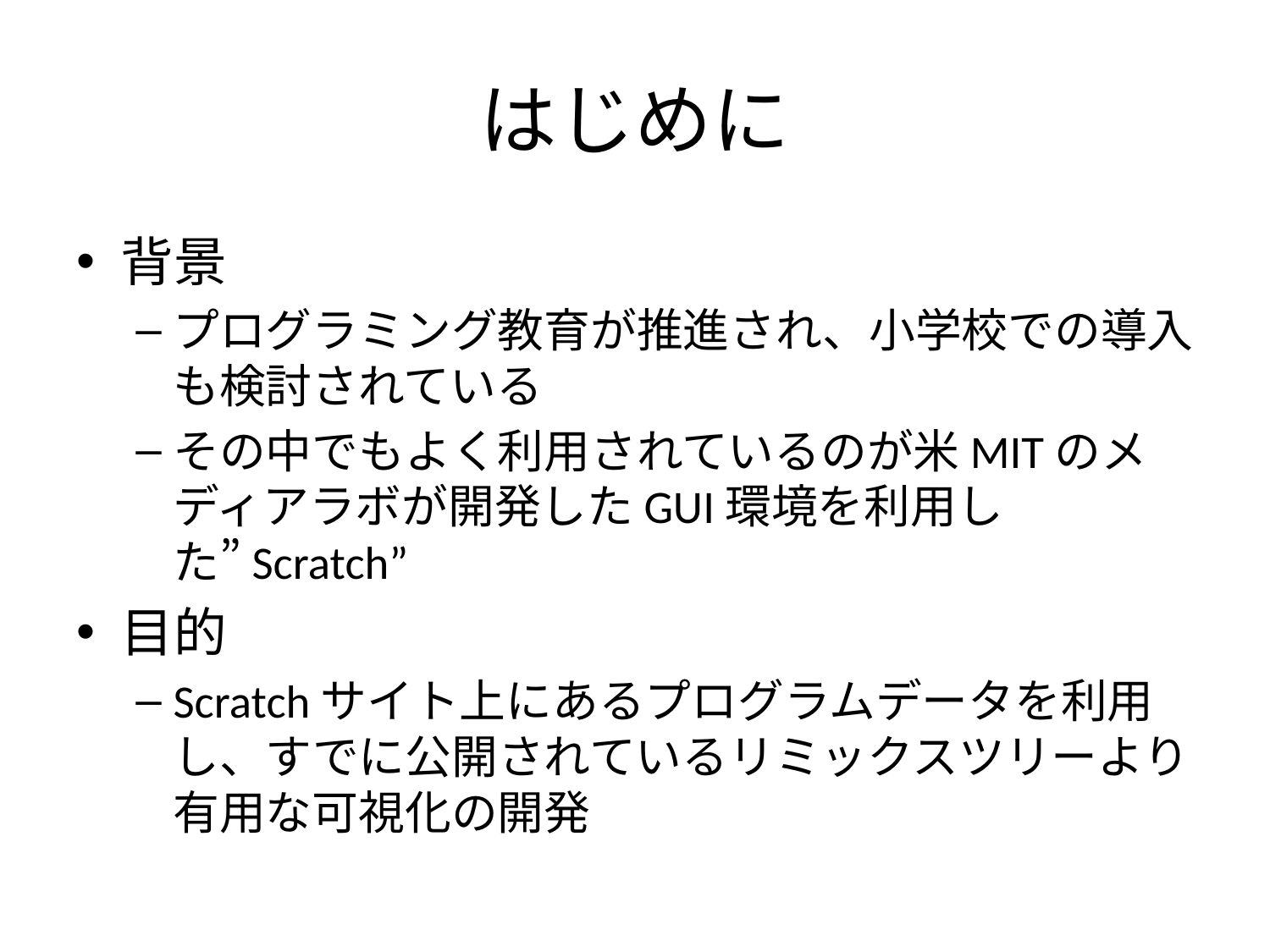

# はじめに
背景
プログラミング教育が推進され、小学校での導入も検討されている
その中でもよく利用されているのが米MITのメディアラボが開発したGUI環境を利用した”Scratch”
目的
Scratchサイト上にあるプログラムデータを利用し、すでに公開されているリミックスツリーより有用な可視化の開発